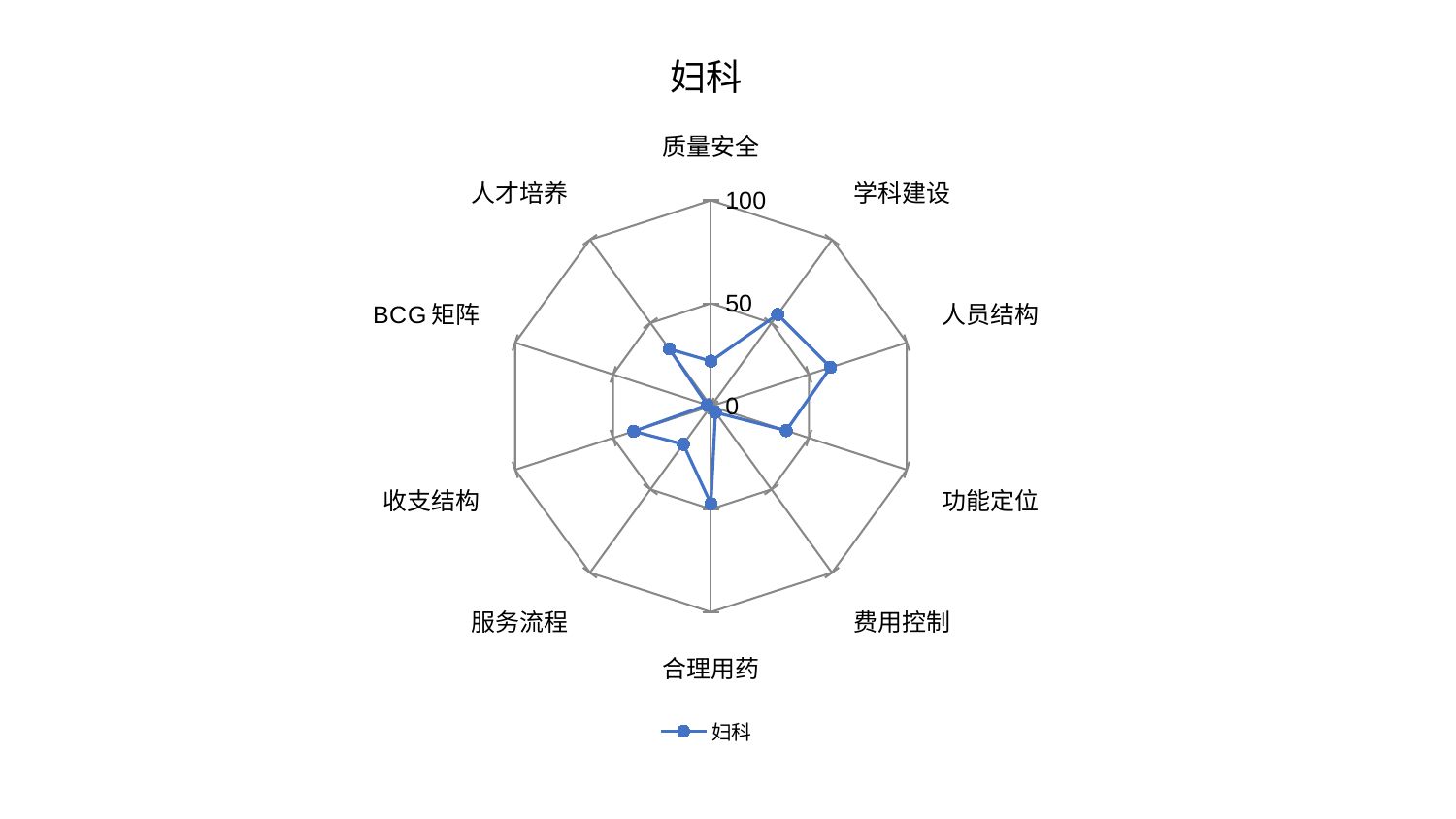

### Chart: 妇科

| Category | 妇科 |
|---|---|
| 质量安全 | 21.88576016042703 |
| 学科建设 | 55.110651521667016 |
| 人员结构 | 61.086720803491005 |
| 功能定位 | 38.45401364723944 |
| 费用控制 | 3.7510861684918284 |
| 合理用药 | 47.38448334685748 |
| 服务流程 | 22.8864829452314 |
| 收支结构 | 39.48042100879789 |
| BCG矩阵 | 1.8904519508702313 |
| 人才培养 | 34.32167217381339 |
112